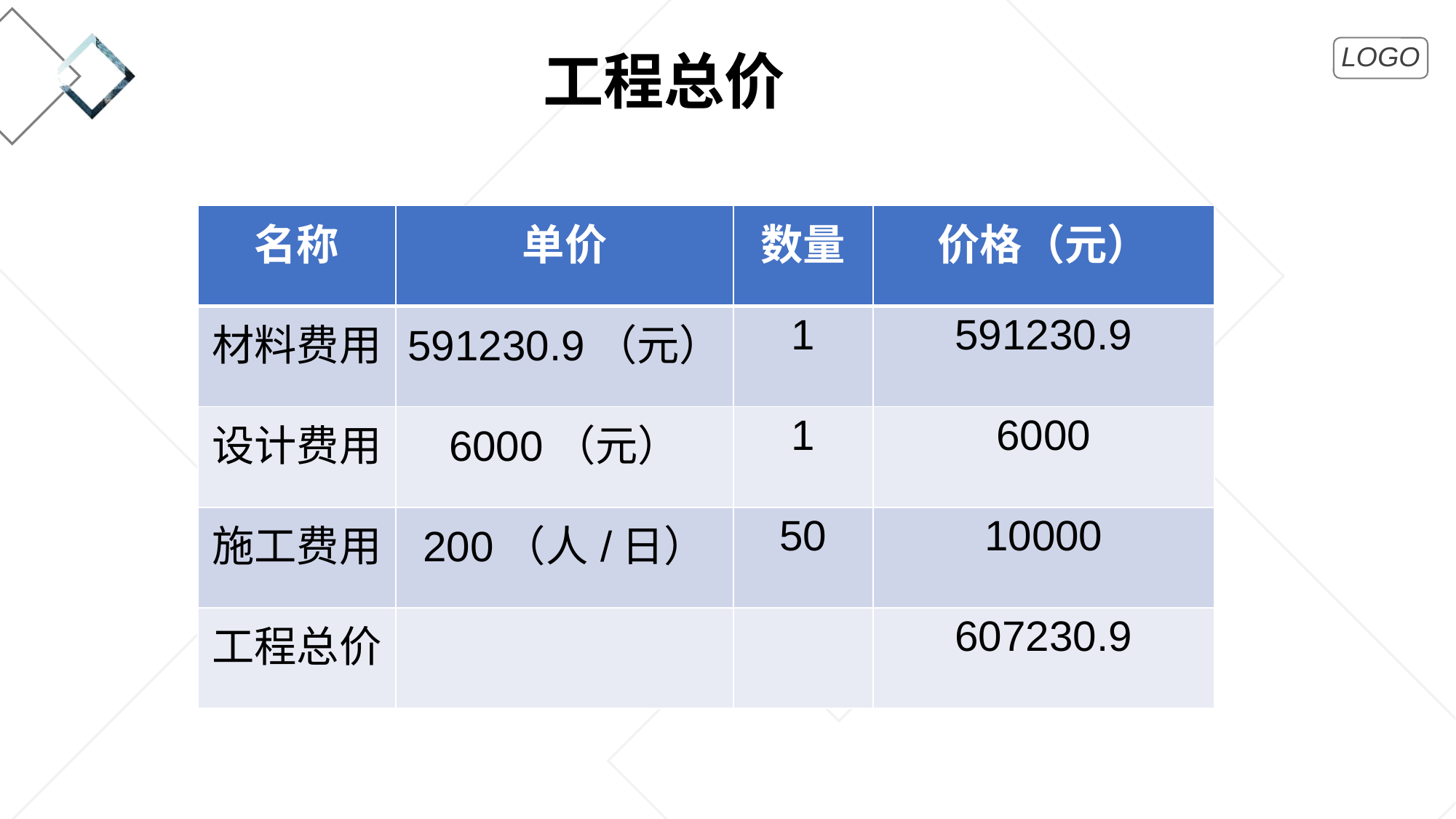

工程总价
| 名称 | 单价 | 数量 | 价格（元） |
| --- | --- | --- | --- |
| 材料费用 | 591230.9（元） | 1 | 591230.9 |
| 设计费用 | 6000（元） | 1 | 6000 |
| 施工费用 | 200（人/日） | 50 | 10000 |
| 工程总价 |  |  | 607230.9 |